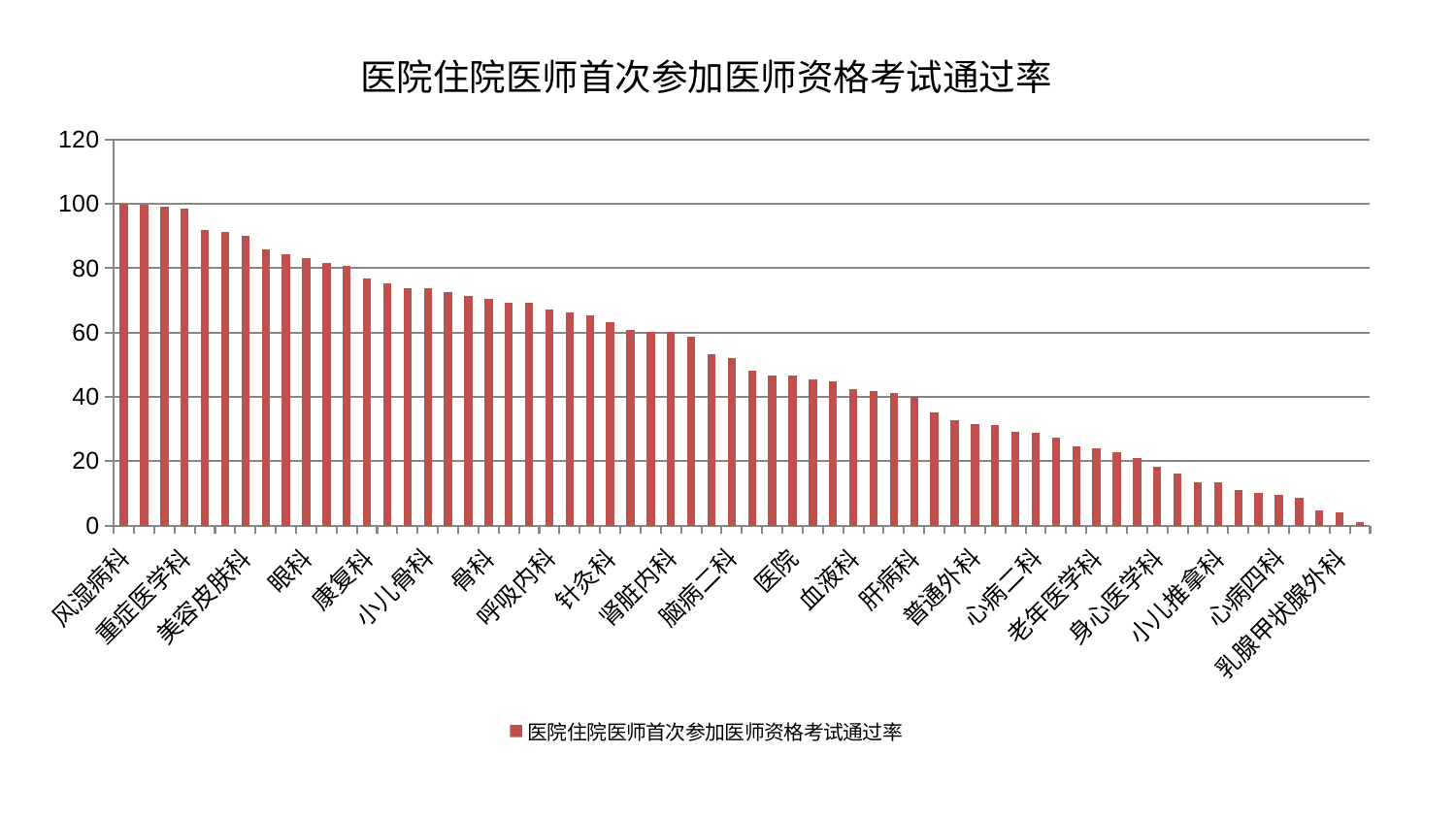

### Chart: 医院住院医师首次参加医师资格考试通过率

| Category | 医院住院医师首次参加医师资格考试通过率 |
|---|---|
| 风湿病科 | 99.99999999999999 |
| 中医经典科 | 99.77457968331854 |
| 肾病科 | 99.13683637322666 |
| 重症医学科 | 98.59682839057005 |
| 内分泌科 | 91.82413525595457 |
| 心病一科 | 91.28802060071048 |
| 美容皮肤科 | 90.19040335044959 |
| 脑病一科 | 85.96622357208098 |
| 肛肠科 | 84.45701604436888 |
| 眼科 | 83.28063608759538 |
| 东区肾病科 | 81.50349871613052 |
| 妇科 | 80.72868213609921 |
| 康复科 | 76.7360912997235 |
| 周围血管科 | 75.19456647201577 |
| 关节骨科 | 73.87392068883202 |
| 小儿骨科 | 73.84173118102942 |
| 胸外科 | 72.70651103217305 |
| 妇科妇二科合并 | 71.36449118602945 |
| 骨科 | 70.60187304248183 |
| 心血管内科 | 69.37757061681077 |
| 心病三科 | 69.15372605258831 |
| 呼吸内科 | 67.28267793104072 |
| 脑病三科 | 66.13497637729147 |
| 运动损伤骨科 | 65.24517416309877 |
| 针灸科 | 63.21961357126915 |
| 治未病中心 | 60.921862616794314 |
| 产科 | 60.236833070979884 |
| 肾脏内科 | 60.23279027933272 |
| 耳鼻喉科 | 58.8485321670525 |
| 脊柱骨科 | 53.24718424077297 |
| 脑病二科 | 51.96492159123889 |
| 肿瘤内科 | 48.12254833790683 |
| 脾胃科消化科合并 | 46.76676480933358 |
| 医院 | 46.62704197148827 |
| 推拿科 | 45.494806523577395 |
| 东区重症医学科 | 44.85244681393414 |
| 血液科 | 42.34408894991548 |
| 肝胆外科 | 41.690578656538555 |
| 口腔科 | 41.098380980591145 |
| 肝病科 | 40.017442678202336 |
| 综合内科 | 35.10432902386935 |
| 神经内科 | 32.64473699560064 |
| 普通外科 | 31.530273487348374 |
| 中医外治中心 | 31.21473226029444 |
| 男科 | 29.021131324271522 |
| 心病二科 | 28.786986284691288 |
| 西区重症医学科 | 27.315950248335195 |
| 皮肤科 | 24.732492920205612 |
| 老年医学科 | 23.997983311056625 |
| 微创骨科 | 22.689833644220464 |
| 儿科 | 21.015539243802888 |
| 身心医学科 | 18.16533216841483 |
| 妇二科 | 16.261632645172767 |
| 泌尿外科 | 13.456818974360374 |
| 小儿推拿科 | 13.417120082148939 |
| 脾胃病科 | 11.053736047831919 |
| 创伤骨科 | 9.97876045949207 |
| 心病四科 | 9.362850331677325 |
| 神经外科 | 8.679889701775878 |
| 消化内科 | 4.7249494175285065 |
| 乳腺甲状腺外科 | 4.081216942855019 |
| 显微骨科 | 1.1917814574588457 |
249